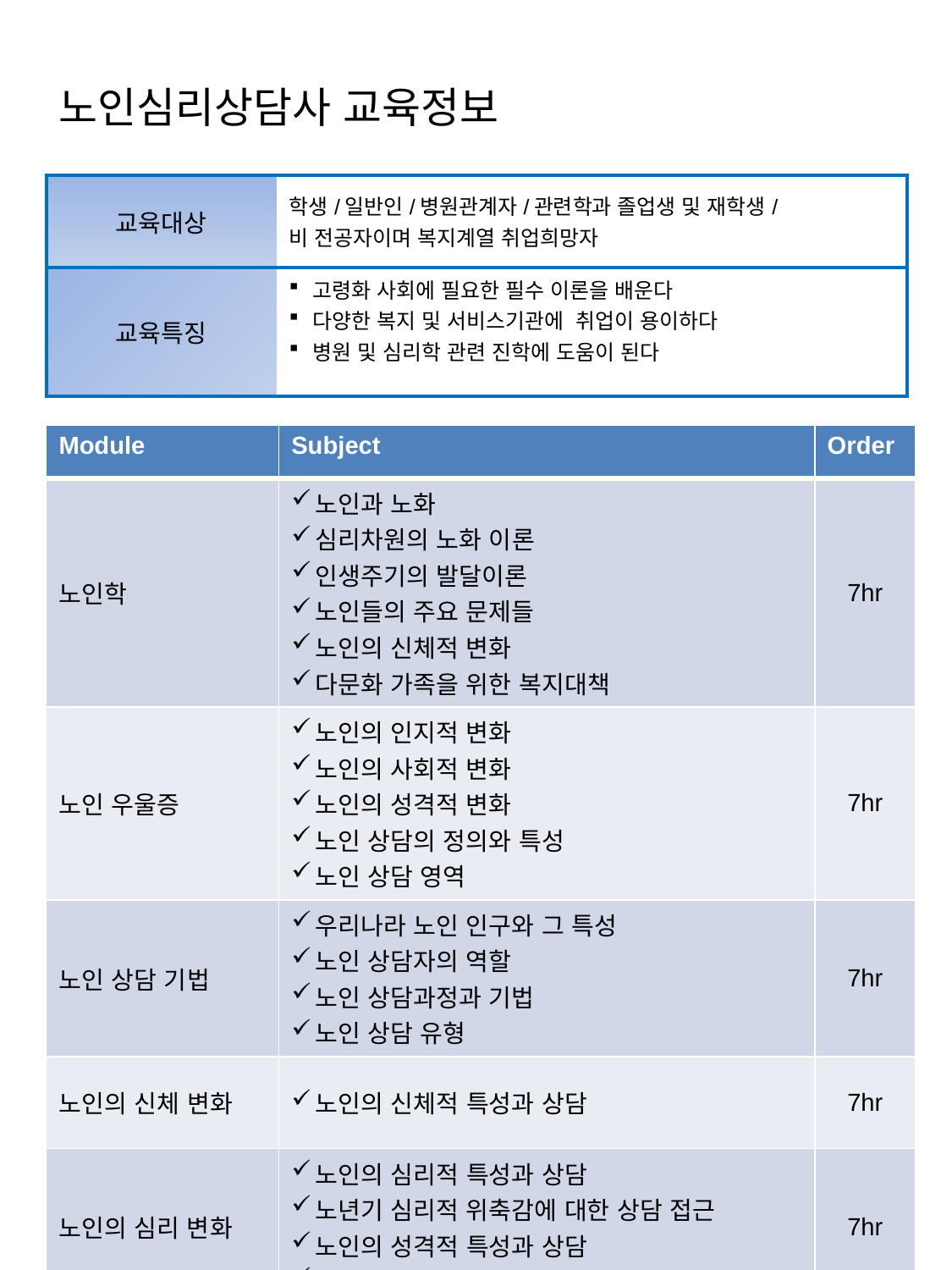

노인심리상담사 교육정보
| 교육대상 | 학생/일반인/병원관계자/관련학과 졸업생 및 재학생/ 비 전공자이며 복지계열 취업희망자 |
| --- | --- |
| 교육특징 | 고령화 사회에 필요한 필수 이론을 배운다 다양한 복지 및 서비스기관에 취업이 용이하다 병원 및 심리학 관련 진학에 도움이 된다 |
| Module | Subject | Order |
| --- | --- | --- |
| 노인학 | 노인과 노화 심리차원의 노화 이론 인생주기의 발달이론 노인들의 주요 문제들 노인의 신체적 변화 다문화 가족을 위한 복지대책 | 7hr |
| 노인 우울증 | 노인의 인지적 변화 노인의 사회적 변화 노인의 성격적 변화 노인 상담의 정의와 특성 노인 상담 영역 | 7hr |
| 노인 상담 기법 | 우리나라 노인 인구와 그 특성 노인 상담자의 역할 노인 상담과정과 기법 노인 상담 유형 | 7hr |
| 노인의 신체 변화 | 노인의 신체적 특성과 상담 | 7hr |
| 노인의 심리 변화 | 노인의 심리적 특성과 상담 노년기 심리적 위축감에 대한 상담 접근 노인의 성격적 특성과 상담 노년기 성격적응과 상담 | 7hr |